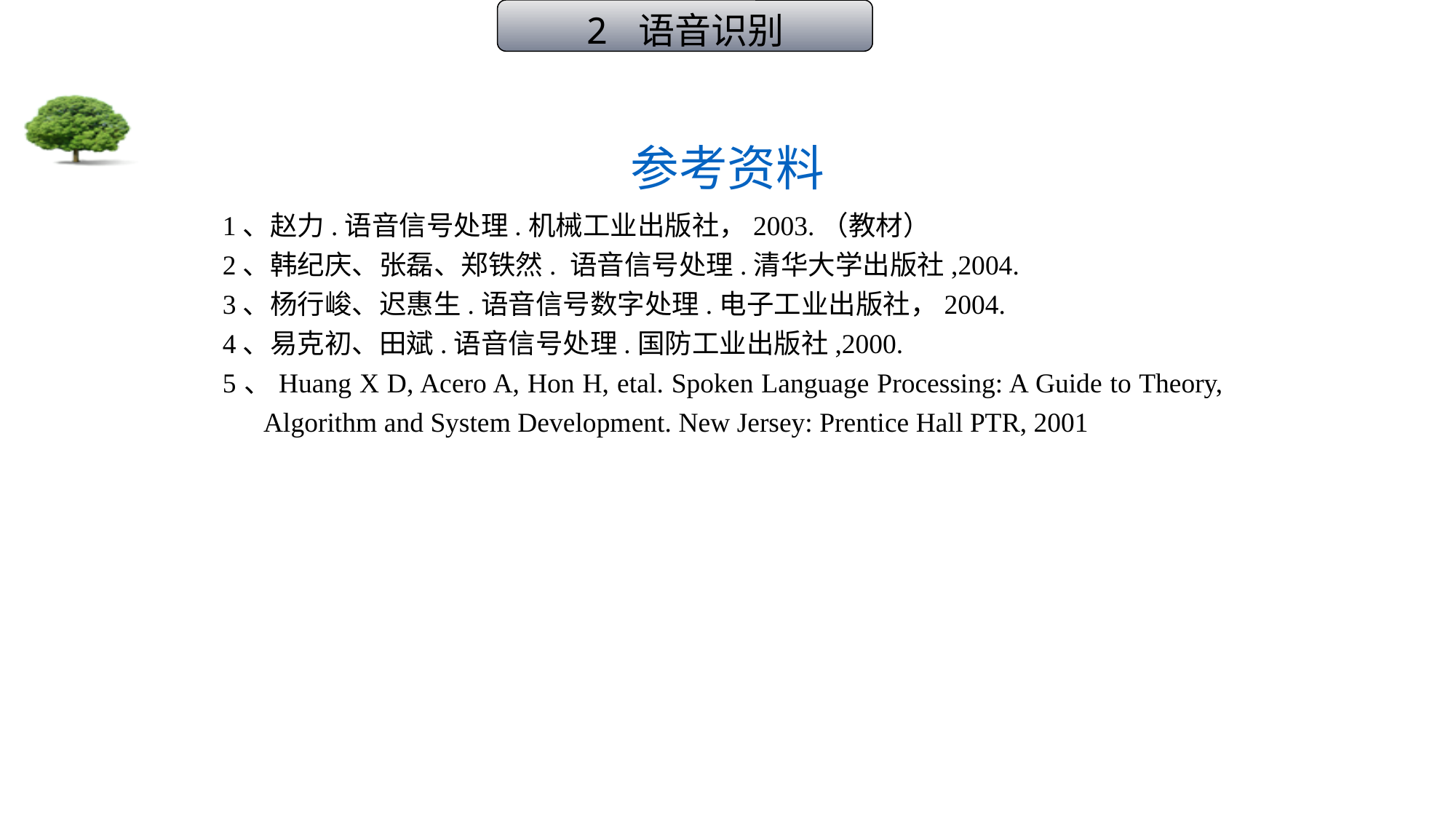

2 语音识别

# 参考资料
1、赵力.语音信号处理.机械工业出版社，2003.（教材）
2、韩纪庆、张磊、郑铁然. 语音信号处理.清华大学出版社,2004.
3、杨行峻、迟惠生.语音信号数字处理.电子工业出版社，2004.
4、易克初、田斌.语音信号处理.国防工业出版社,2000.
5、Huang X D, Acero A, Hon H, etal. Spoken Language Processing: A Guide to Theory, Algorithm and System Development. New Jersey: Prentice Hall PTR, 2001